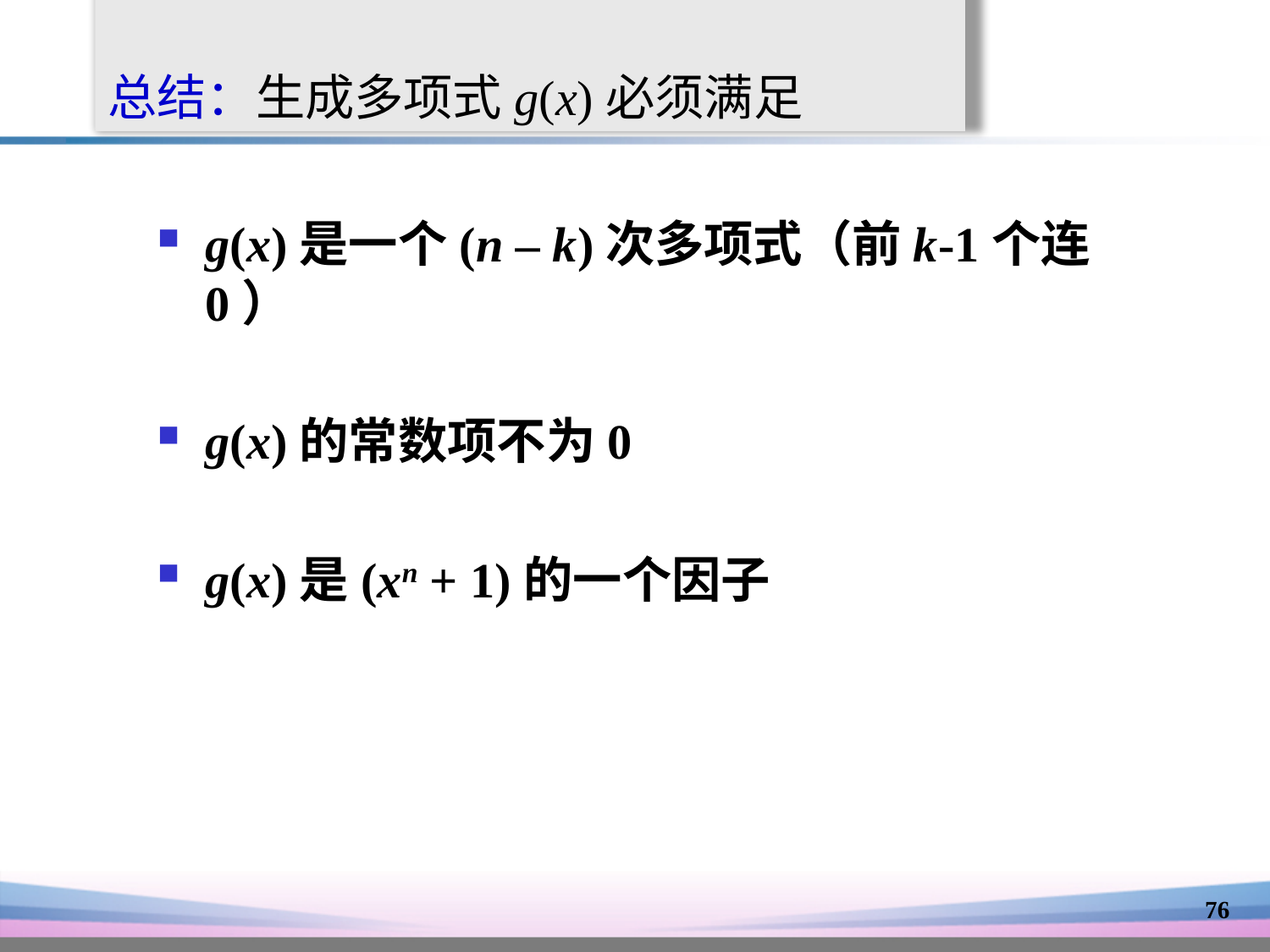

# 总结：生成多项式g(x)必须满足
g(x)是一个(n – k)次多项式（前k-1个连0）

g(x)的常数项不为0

g(x)是(xn + 1)的一个因子
76